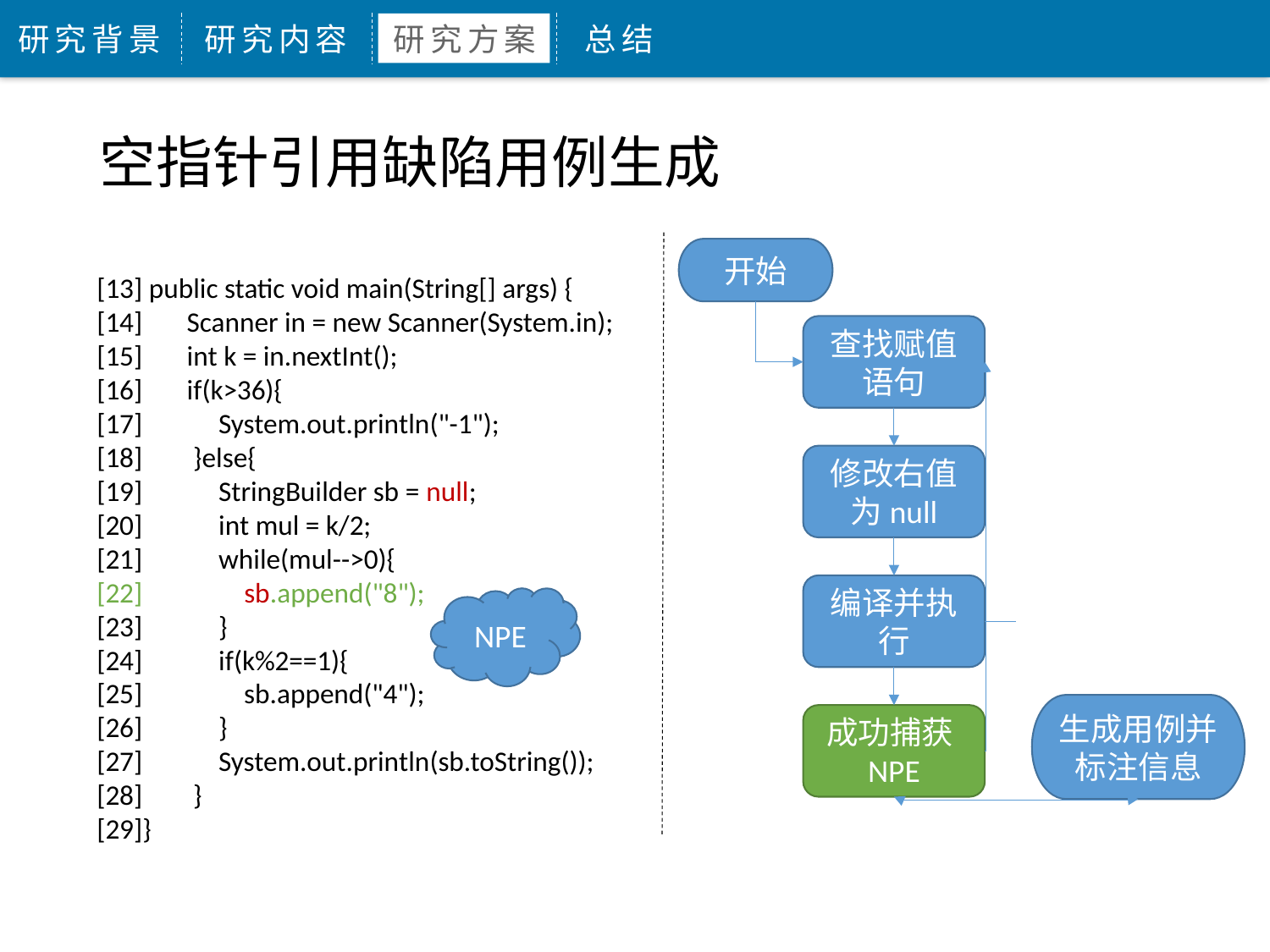

研究背景
研究内容
研究方案
总结

空指针引用缺陷用例生成
开始
[13] public static void main(String[] args) {
[14]       Scanner in = new Scanner(System.in);
[15]       int k = in.nextInt();
[16]       if(k>36){
[17]            System.out.println("-1");
[18]        }else{
[19]            StringBuilder sb = null;
[20]            int mul = k/2;
[21]            while(mul-->0){
[22]                sb.append("8");
[23]            }
[24]            if(k%2==1){
[25]                sb.append("4");
[26]            }
[27]            System.out.println(sb.toString());
[28]        }
[29]}
查找赋值语句
修改右值为null
编译并执行
NPE
生成用例并标注信息
成功捕获NPE